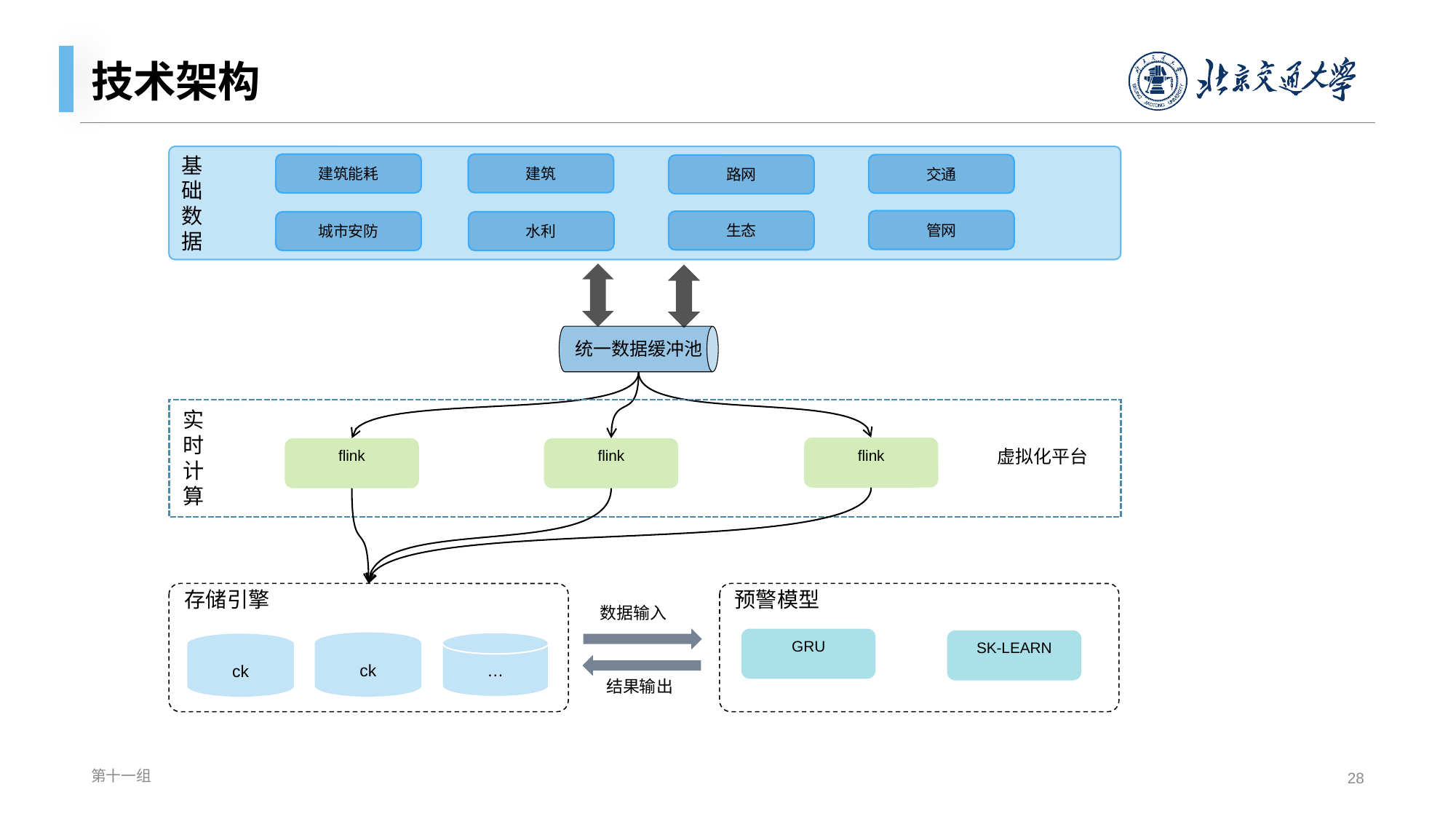

# 技术架构
基
础
数
据
建筑
建筑能耗
交通
路网
管网
生态
城市安防
水利

统一数据缓冲池

实
时
计
算
虚拟化平台
flink
flink
flink

存储引擎
预警模型

数据输入

GRU
SK-LEARN
ck
…
ck
结果输出
第十一组
28